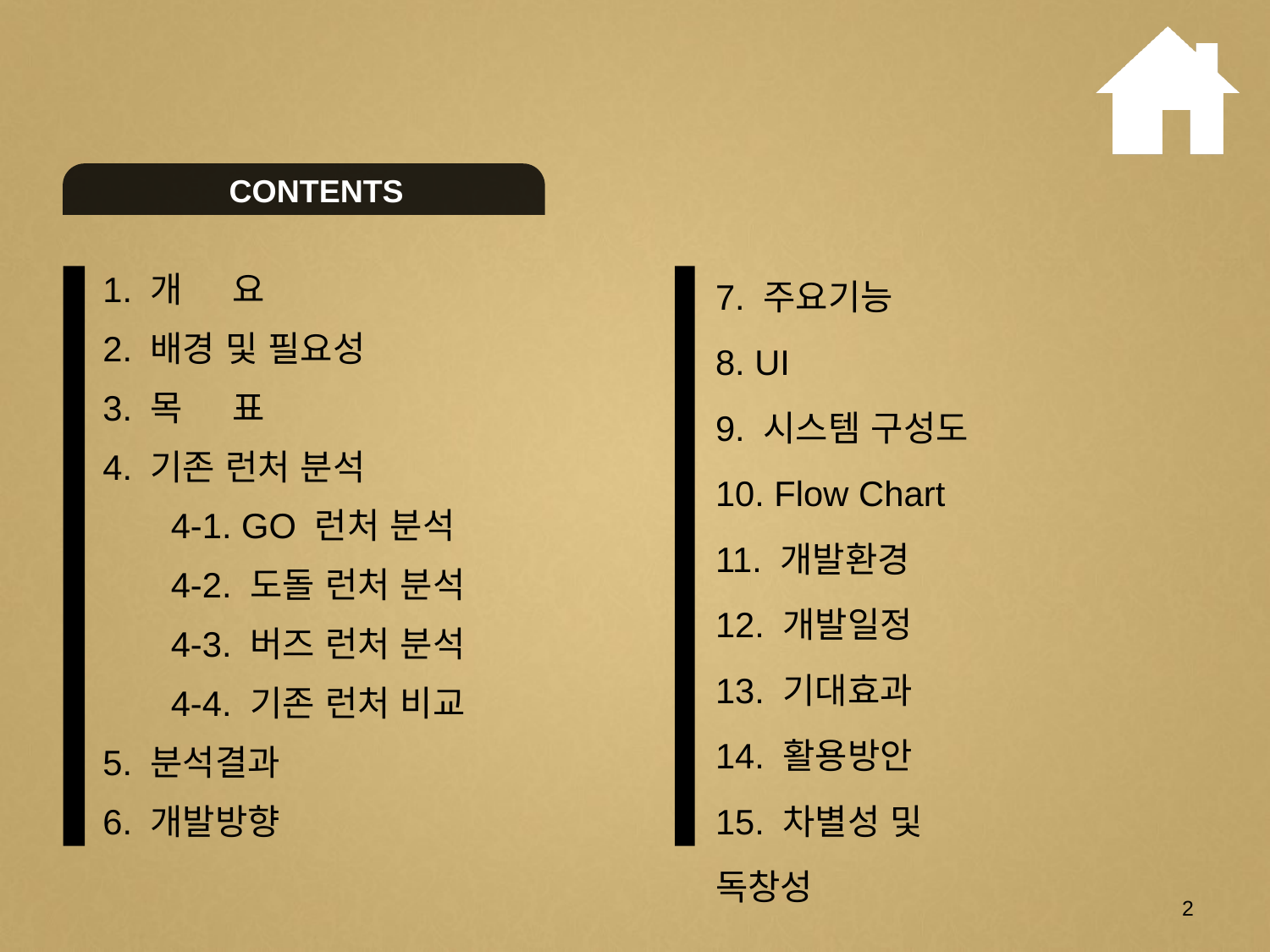

CONTENTS
7. 주요기능
8. UI
9. 시스템 구성도
10. Flow Chart
11. 개발환경
12. 개발일정
13. 기대효과
14. 활용방안
15. 차별성 및 독창성

1. 개     요

2. 배경 및 필요성

3. 목     표

4. 기존 런처 분석

       4-1. GO 런처 분석

       4-2. 도돌 런처 분석

       4-3. 버즈 런처 분석

       4-4. 기존 런처 비교
5. 분석결과

6. 개발방향

2